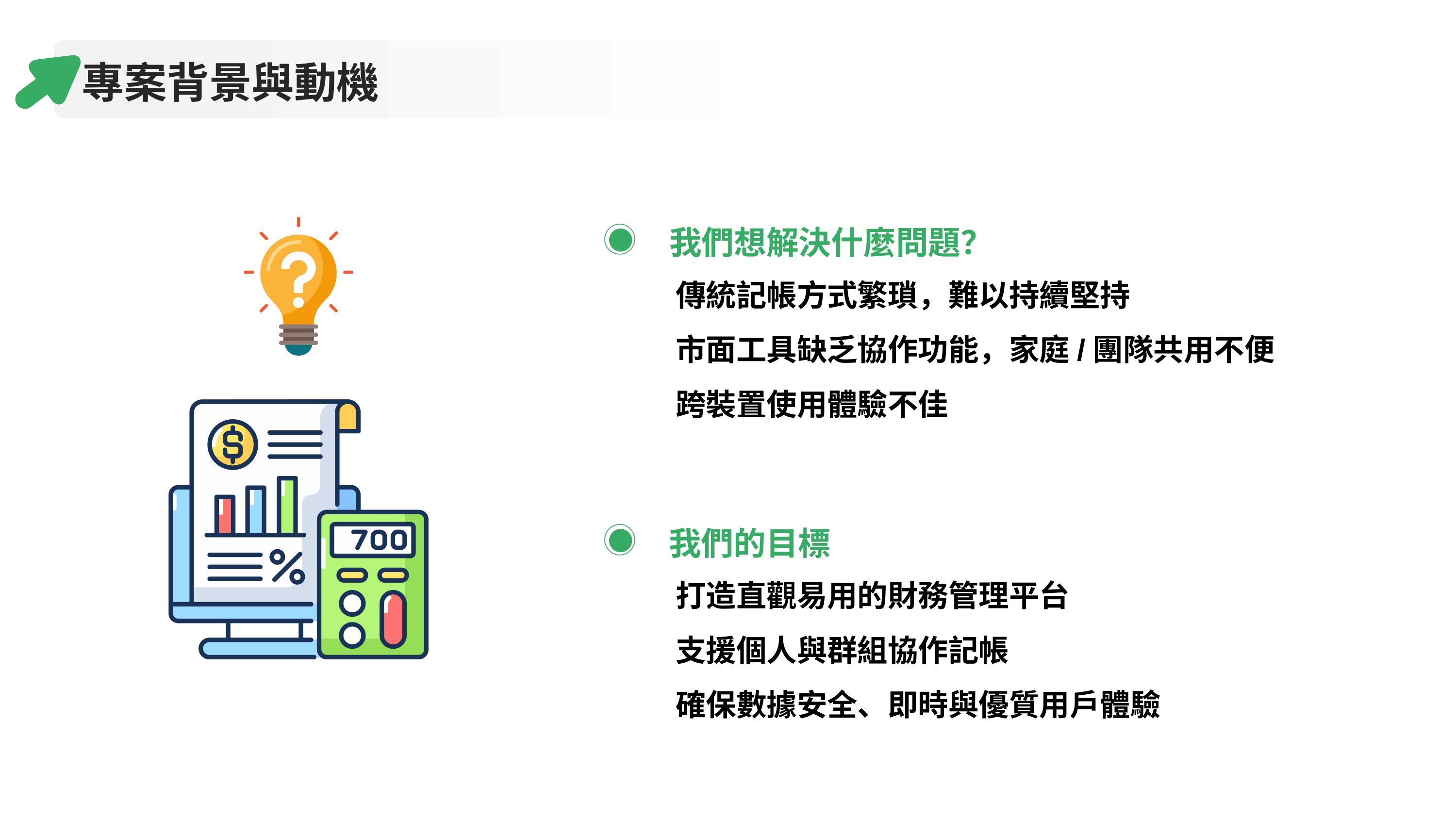

專案背景與動機

我們想解決什麼問題？

傳統記帳方式繁瑣，難以持續堅持
市面工具缺乏協作功能，家庭/團隊共用不便
跨裝置使用體驗不佳

我們的目標

打造直觀易用的財務管理平台
支援個人與群組協作記帳
確保數據安全、即時與優質用戶體驗